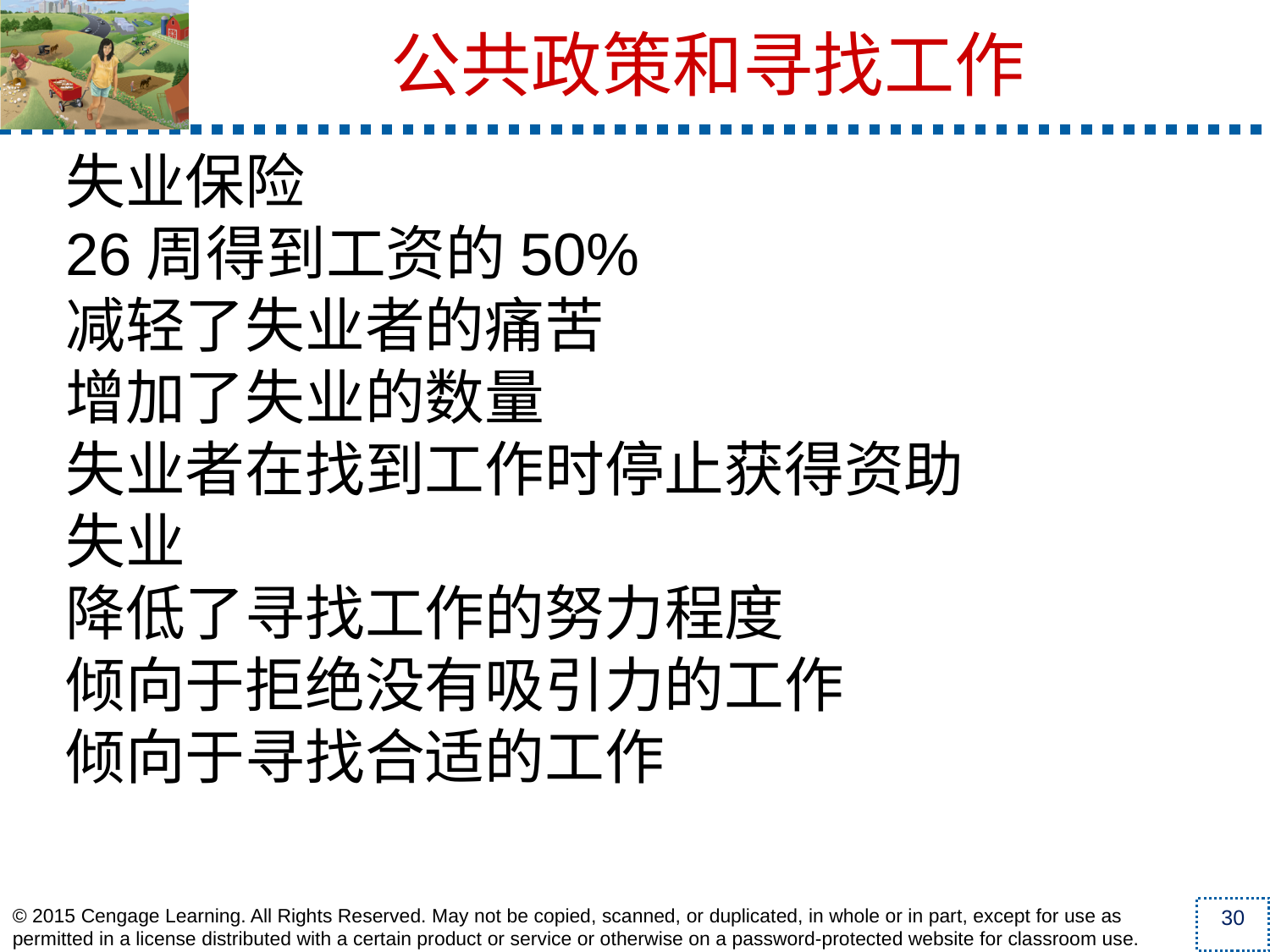

公共政策和寻找工作
失业保险
26周得到工资的50%
减轻了失业者的痛苦
增加了失业的数量
失业者在找到工作时停止获得资助
失业
降低了寻找工作的努力程度
倾向于拒绝没有吸引力的工作
倾向于寻找合适的工作
30
© 2015 Cengage Learning. All Rights Reserved. May not be copied, scanned, or duplicated, in whole or in part, except for use as permitted in a license distributed with a certain product or service or otherwise on a password-protected website for classroom use.